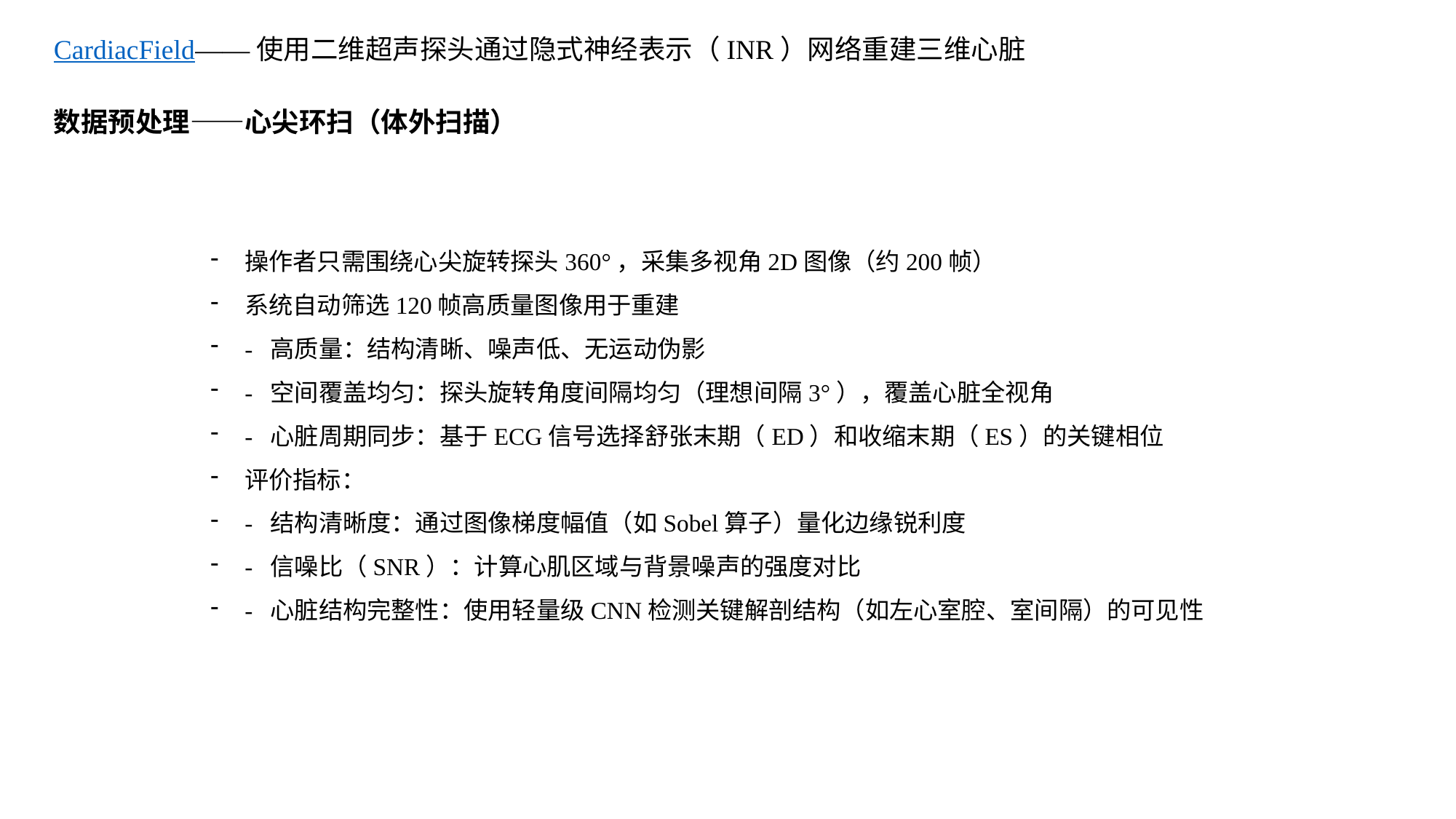

CardiacField——使用二维超声探头通过隐式神经表示（INR）网络重建三维心脏
数据预处理——心尖环扫（体外扫描）
操作者只需围绕心尖旋转探头360°，采集多视角2D图像（约200帧）
系统自动筛选120帧高质量图像用于重建
-  高质量：结构清晰、噪声低、无运动伪影
-  空间覆盖均匀：探头旋转角度间隔均匀（理想间隔3°），覆盖心脏全视角
-  心脏周期同步：基于ECG信号选择舒张末期（ED）和收缩末期（ES）的关键相位
评价指标：
-  结构清晰度：通过图像梯度幅值（如Sobel算子）量化边缘锐利度
-  信噪比（SNR）：计算心肌区域与背景噪声的强度对比
-  心脏结构完整性：使用轻量级CNN检测关键解剖结构（如左心室腔、室间隔）的可见性